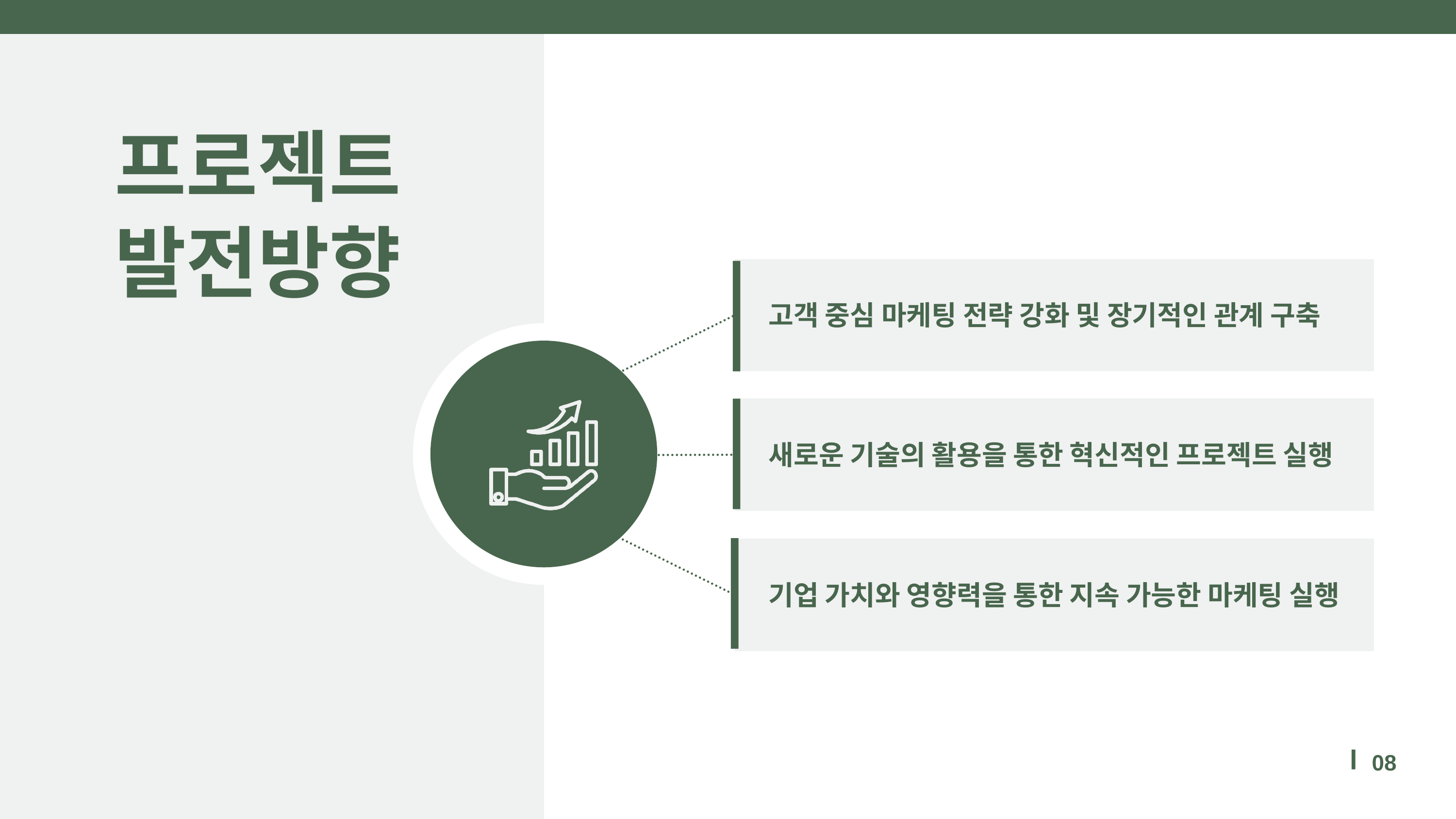

프로젝트
발전방향

고객 중심 마케팅 전략 강화 및 장기적인 관계 구축

새로운 기술의 활용을 통한 혁신적인 프로젝트 실행

기업 가치와 영향력을 통한 지속 가능한 마케팅 실행
08